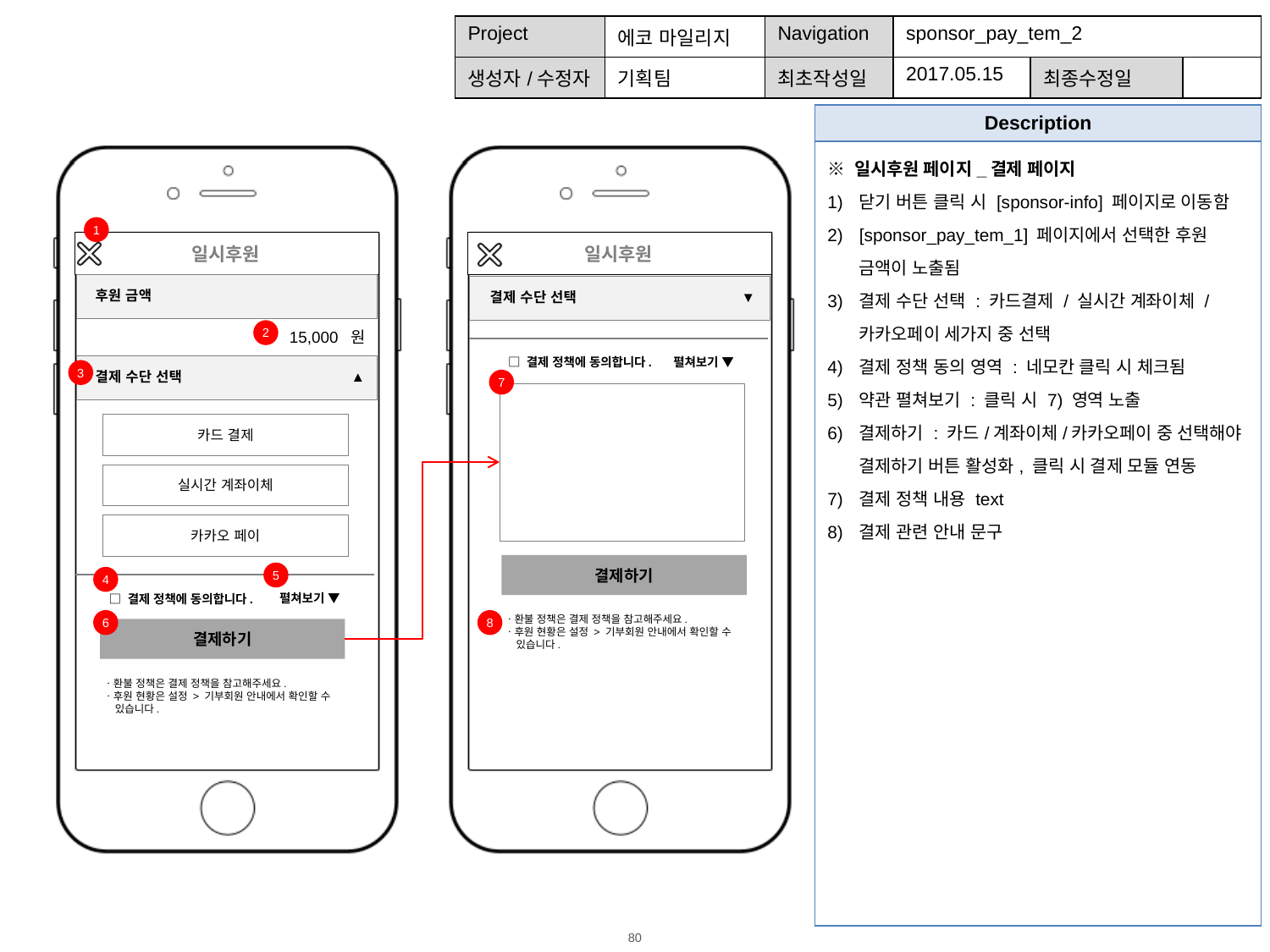

| Project | 에코 마일리지 | Navigation | sponsor\_pay\_tem\_2 |  |  |
| --- | --- | --- | --- | --- | --- |
| 생성자/수정자 | 기획팀 | 최초작성일 | 2017.05.15 | 최종수정일 |  |
| Description |
| --- |
| ※ 일시후원 페이지\_결제 페이지 닫기 버튼 클릭 시 [sponsor-info] 페이지로 이동함 [sponsor\_pay\_tem\_1] 페이지에서 선택한 후원 금액이 노출됨 결제 수단 선택 : 카드결제 / 실시간 계좌이체 / 카카오페이 세가지 중 선택 결제 정책 동의 영역 : 네모칸 클릭 시 체크됨 약관 펼쳐보기 : 클릭 시 7) 영역 노출 결제하기 : 카드/계좌이체/카카오페이 중 선택해야 결제하기 버튼 활성화, 클릭 시 결제 모듈 연동 결제 정책 내용 text 결제 관련 안내 문구 |
1
                    일시후원
                    일시후원

후원 금액
결제 수단 선택
▼
15,000  원
2
□ 결제 정책에 동의합니다.
펼쳐보기 ▼

3
결제 수단 선택
▲
7

카드 결제
실시간 계좌이체
카카오 페이
결제하기
5
4
펼쳐보기 ▼
□ 결제 정책에 동의합니다.
ㆍ환불 정책은 결제 정책을 참고해주세요.
ㆍ후원 현황은 설정 > 기부회원 안내에서 확인할 수
   있습니다.
6
8
결제하기
ㆍ환불 정책은 결제 정책을 참고해주세요.
ㆍ후원 현황은 설정 > 기부회원 안내에서 확인할 수
   있습니다.